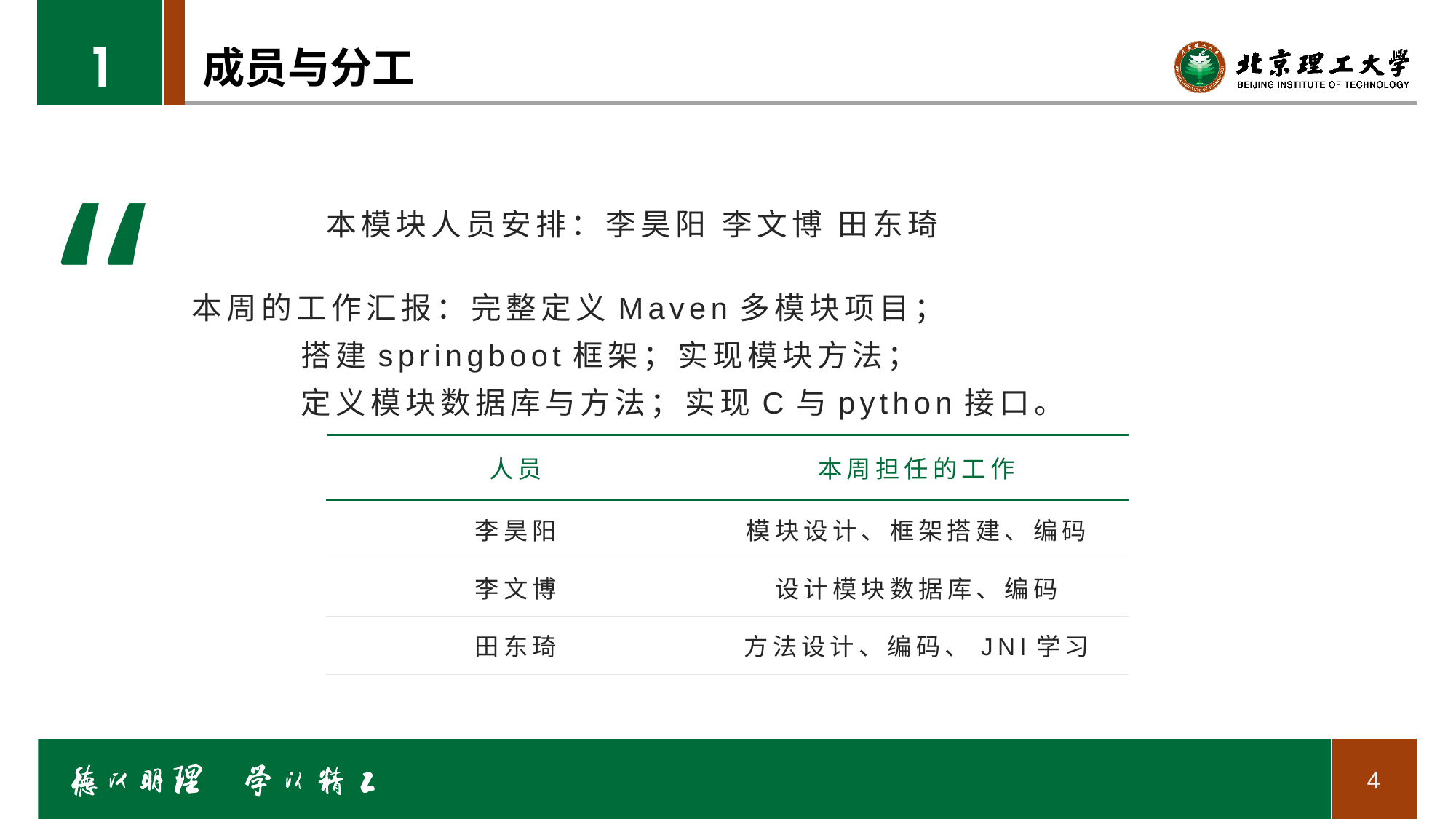

1
# 成员与分工
“

本模块人员安排：李昊阳 李文博 田东琦
本周的工作汇报：完整定义Maven多模块项目；
	搭建springboot框架；实现模块方法；
	定义模块数据库与方法；实现C与python接口。
| 人员 | 本周担任的工作 |
| --- | --- |
| 李昊阳 | 模块设计、框架搭建、编码 |
| 李文博 | 设计模块数据库、编码 |
| 田东琦 | 方法设计、编码、JNI学习 |